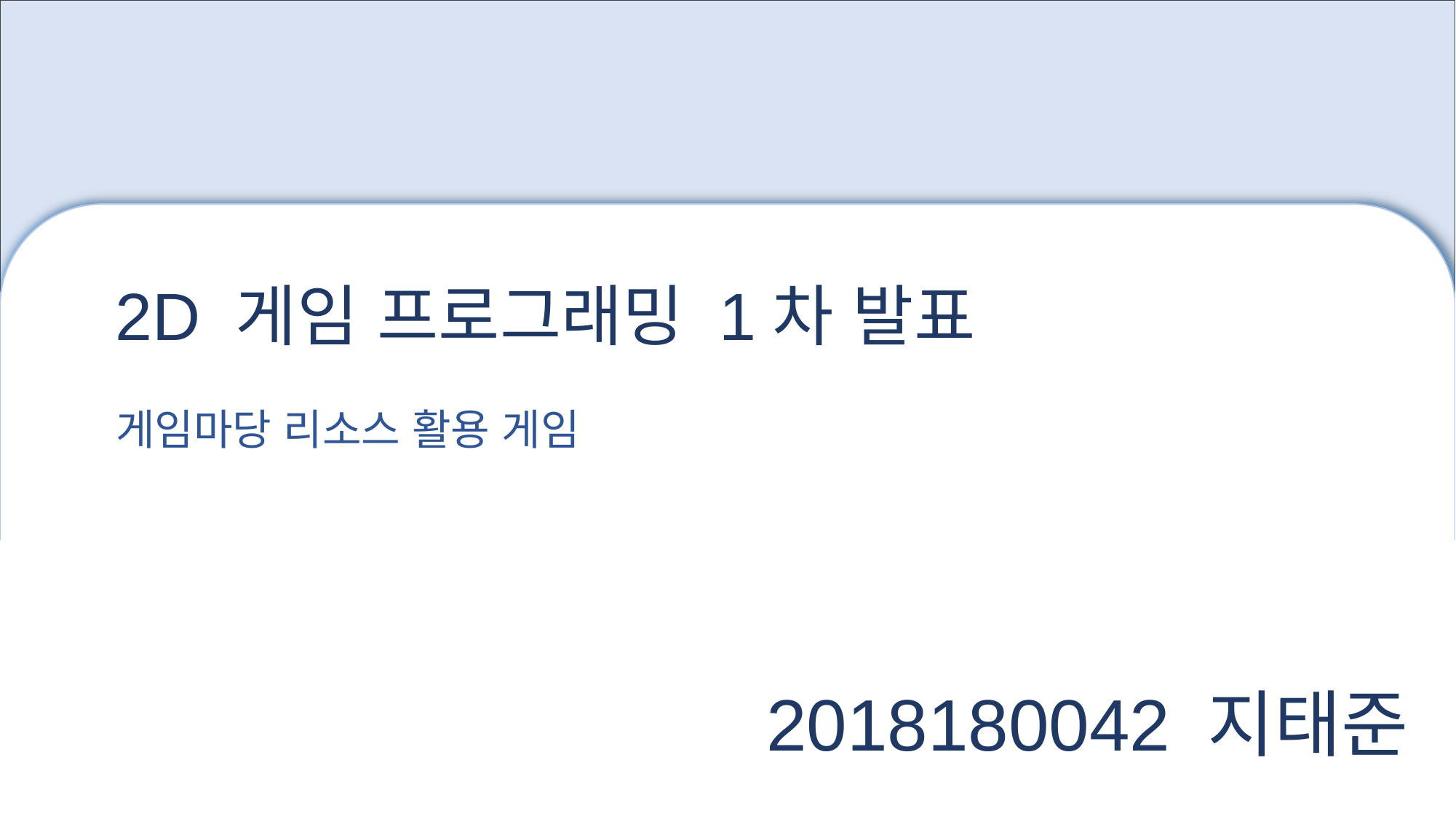

2D 게임 프로그래밍 1차 발표
게임마당 리소스 활용 게임

2018180042 지태준